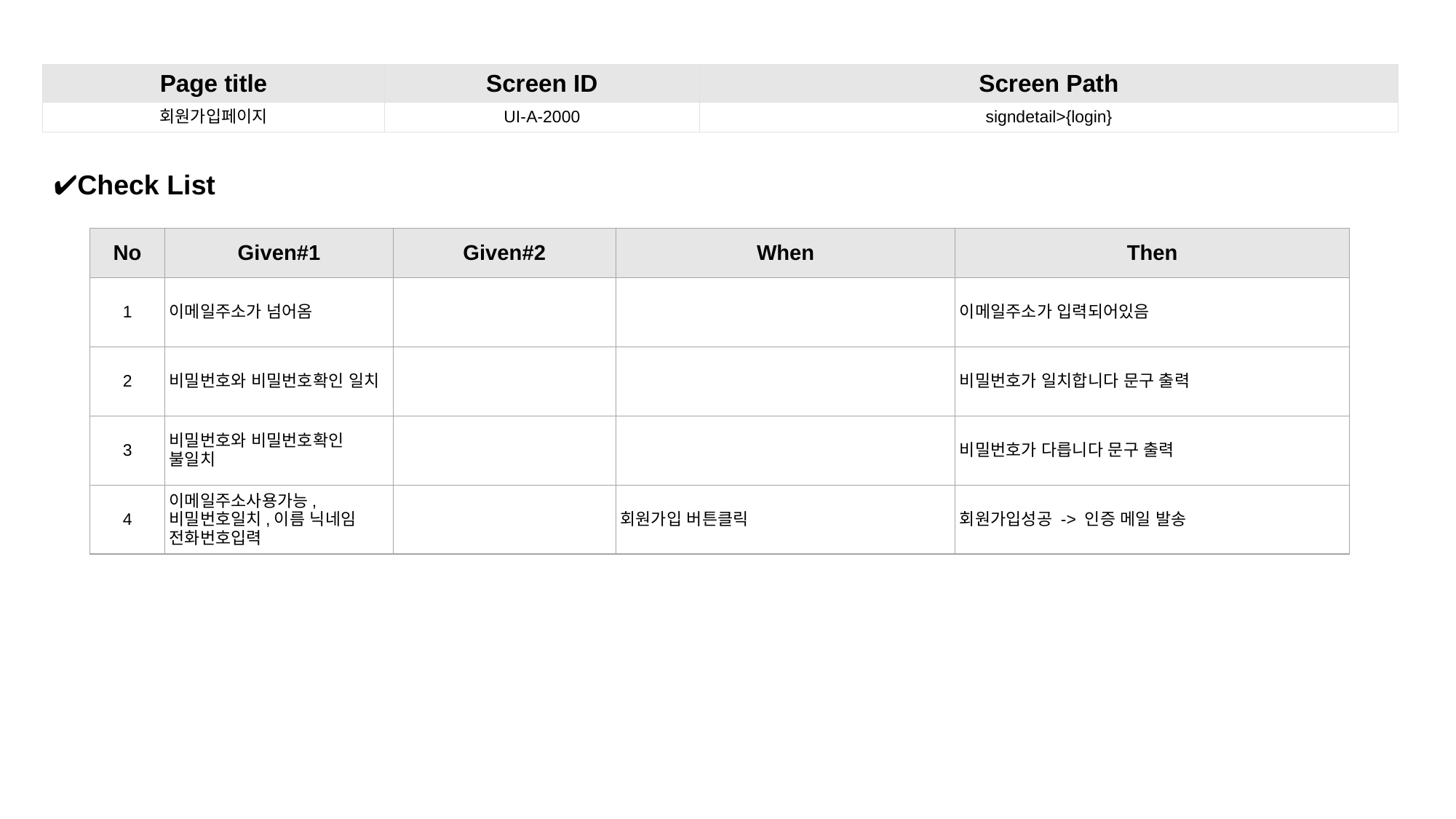

| Page title | Screen ID | Screen Path |
| --- | --- | --- |
| 회원가입페이지 | UI-A-2000 | signdetail>{login} |
✔Check List
| No | Given#1 | Given#2 | When | Then |
| --- | --- | --- | --- | --- |
| 1 | 이메일주소가 넘어옴 |  |  | 이메일주소가 입력되어있음 |
| 2 | 비밀번호와 비밀번호확인 일치 |  |  | 비밀번호가 일치합니다 문구 출력 |
| 3 | 비밀번호와 비밀번호확인 불일치 |  |  | 비밀번호가 다릅니다 문구 출력 |
| 4 | 이메일주소사용가능, 비밀번호일치,이름 닉네임 전화번호입력 |  | 회원가입 버튼클릭 | 회원가입성공 -> 인증 메일 발송 |